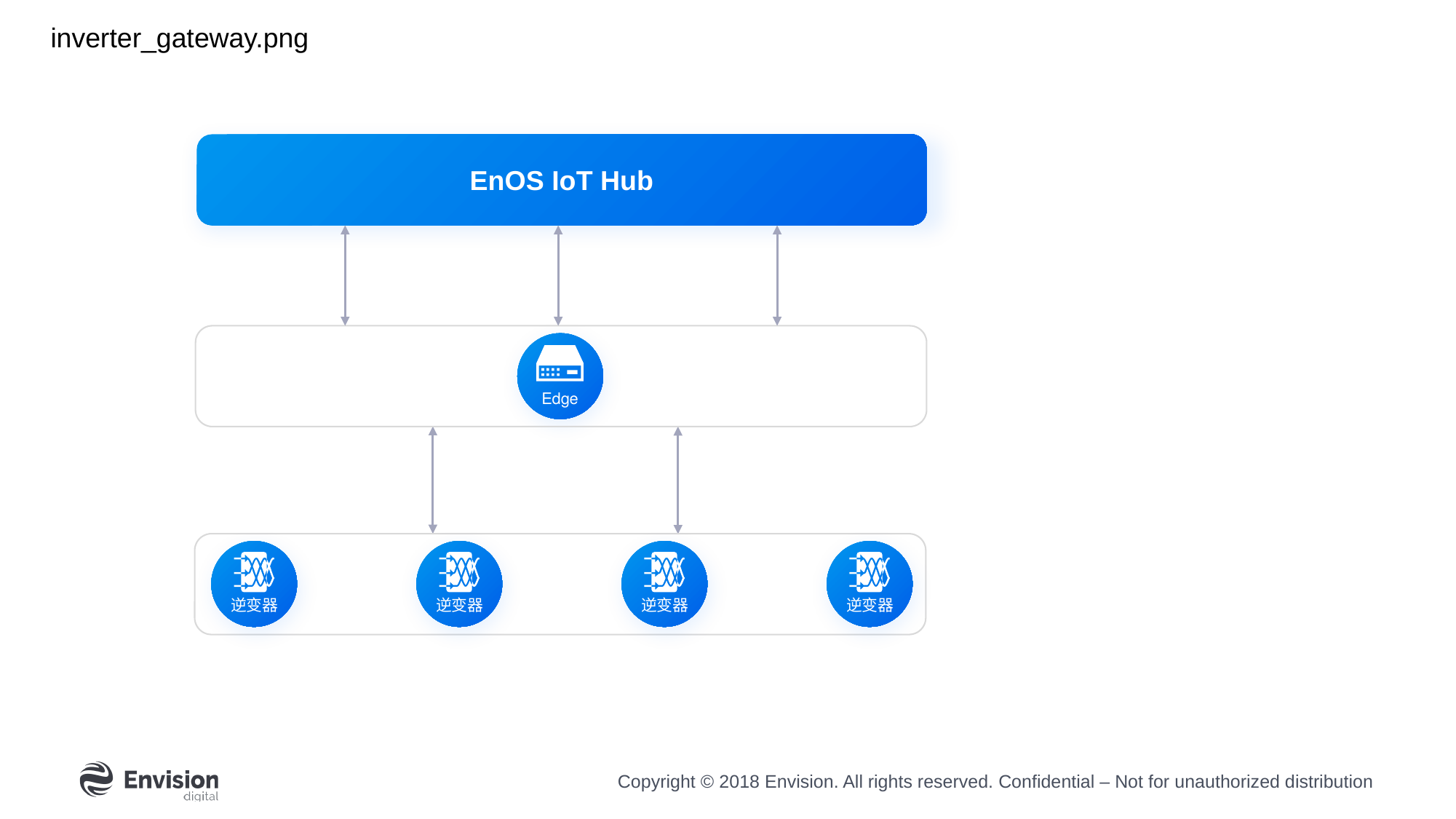

inverter_gateway.png
EnOS IoT Hub

Edge

逆变器

逆变器

逆变器

逆变器